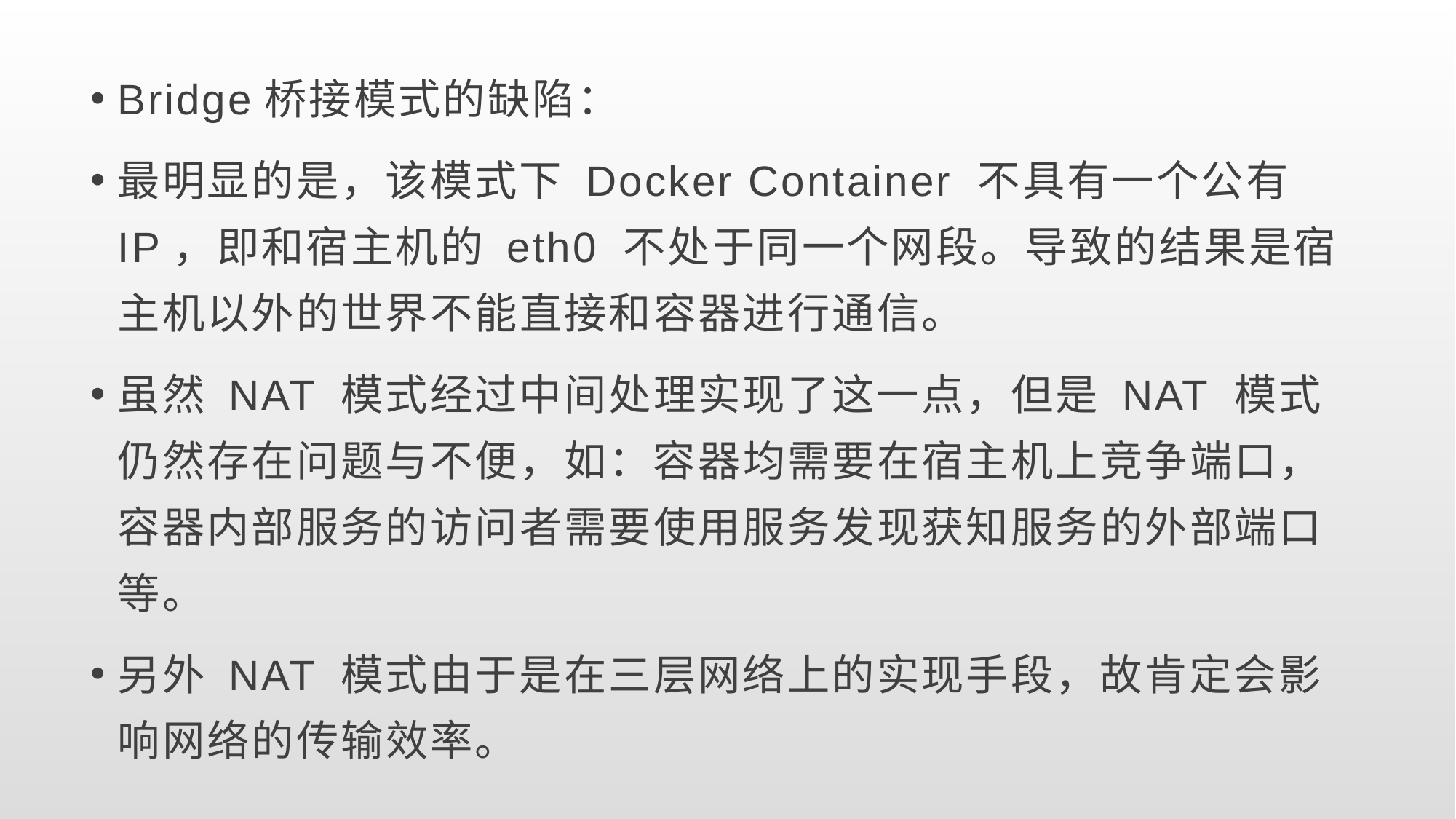

Bridge桥接模式的缺陷：
最明显的是，该模式下 Docker Container 不具有一个公有 IP，即和宿主机的 eth0 不处于同一个网段。导致的结果是宿主机以外的世界不能直接和容器进行通信。
虽然 NAT 模式经过中间处理实现了这一点，但是 NAT 模式仍然存在问题与不便，如：容器均需要在宿主机上竞争端口，容器内部服务的访问者需要使用服务发现获知服务的外部端口等。
另外 NAT 模式由于是在三层网络上的实现手段，故肯定会影响网络的传输效率。